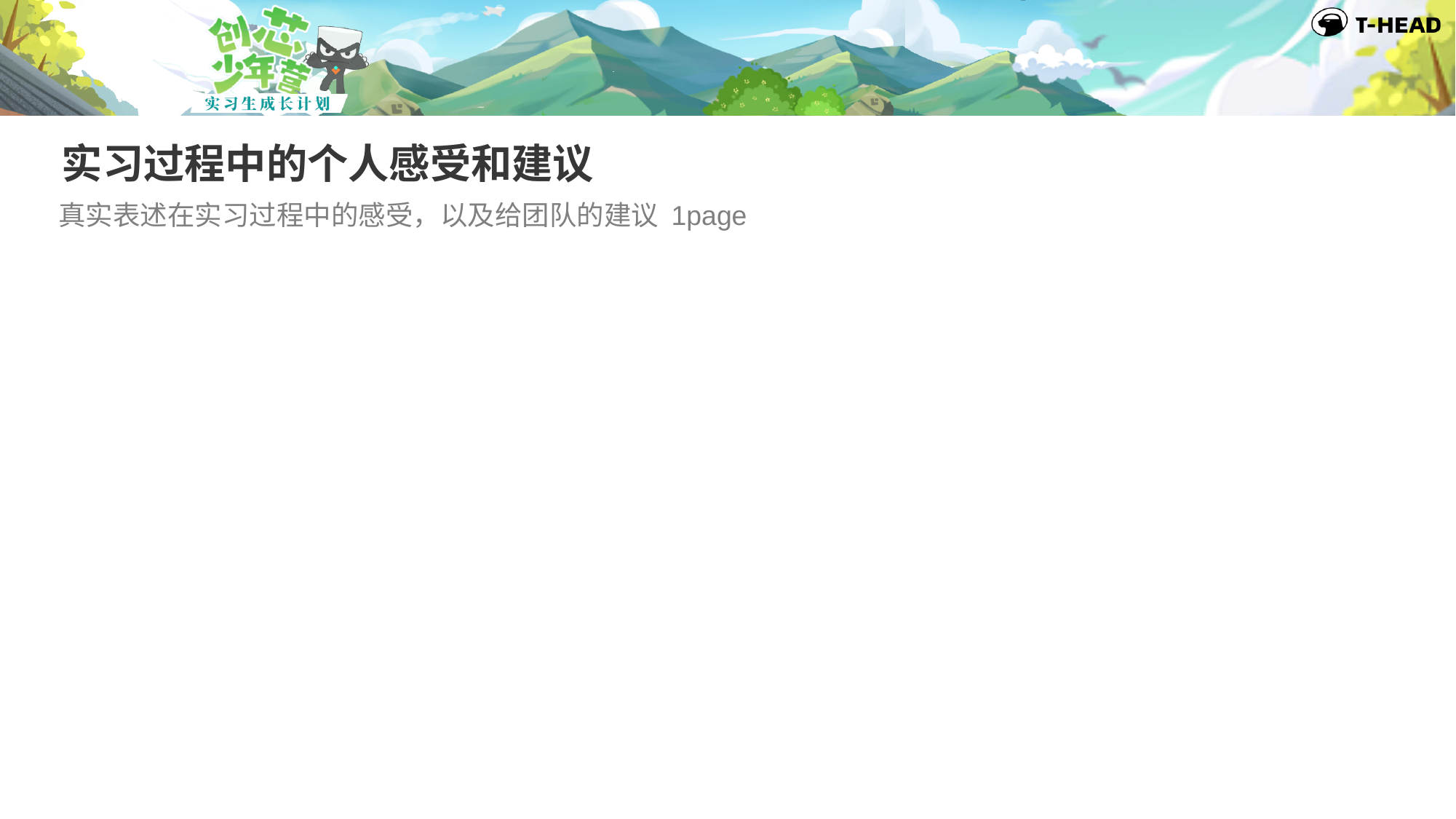

实习过程中的个人感受和建议
真实表述在实习过程中的感受，以及给团队的建议 1page